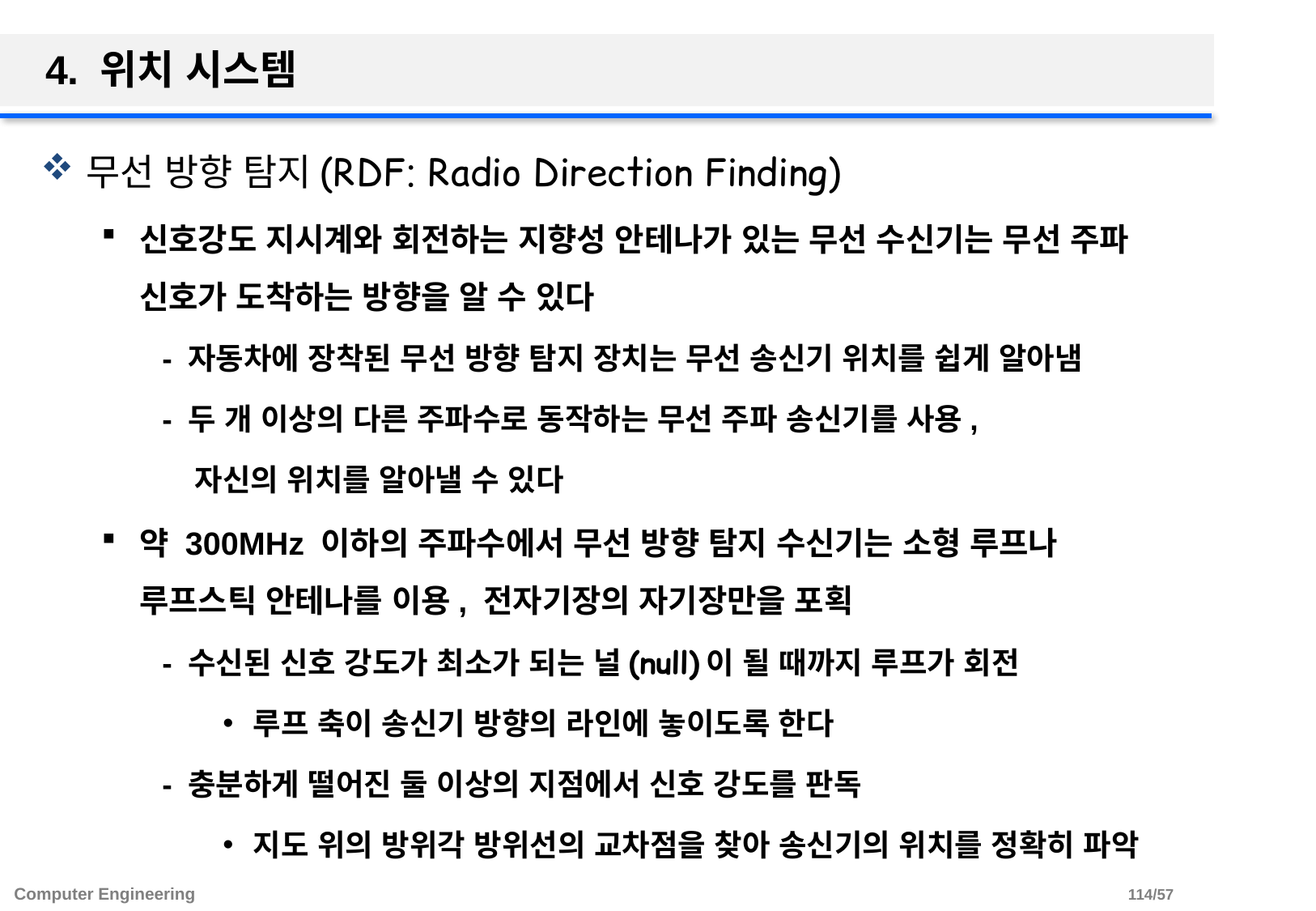

# 4. 위치 시스템
무선 방향 탐지(RDF: Radio Direction Finding)
신호강도 지시계와 회전하는 지향성 안테나가 있는 무선 수신기는 무선 주파 신호가 도착하는 방향을 알 수 있다
- 자동차에 장착된 무선 방향 탐지 장치는 무선 송신기 위치를 쉽게 알아냄
- 두 개 이상의 다른 주파수로 동작하는 무선 주파 송신기를 사용,
   자신의 위치를 알아낼 수 있다
약 300MHz 이하의 주파수에서 무선 방향 탐지 수신기는 소형 루프나 루프스틱 안테나를 이용, 전자기장의 자기장만을 포획
- 수신된 신호 강도가 최소가 되는 널(null)이 될 때까지 루프가 회전
루프 축이 송신기 방향의 라인에 놓이도록 한다
- 충분하게 떨어진 둘 이상의 지점에서 신호 강도를 판독
지도 위의 방위각 방위선의 교차점을 찾아 송신기의 위치를 정확히 파악